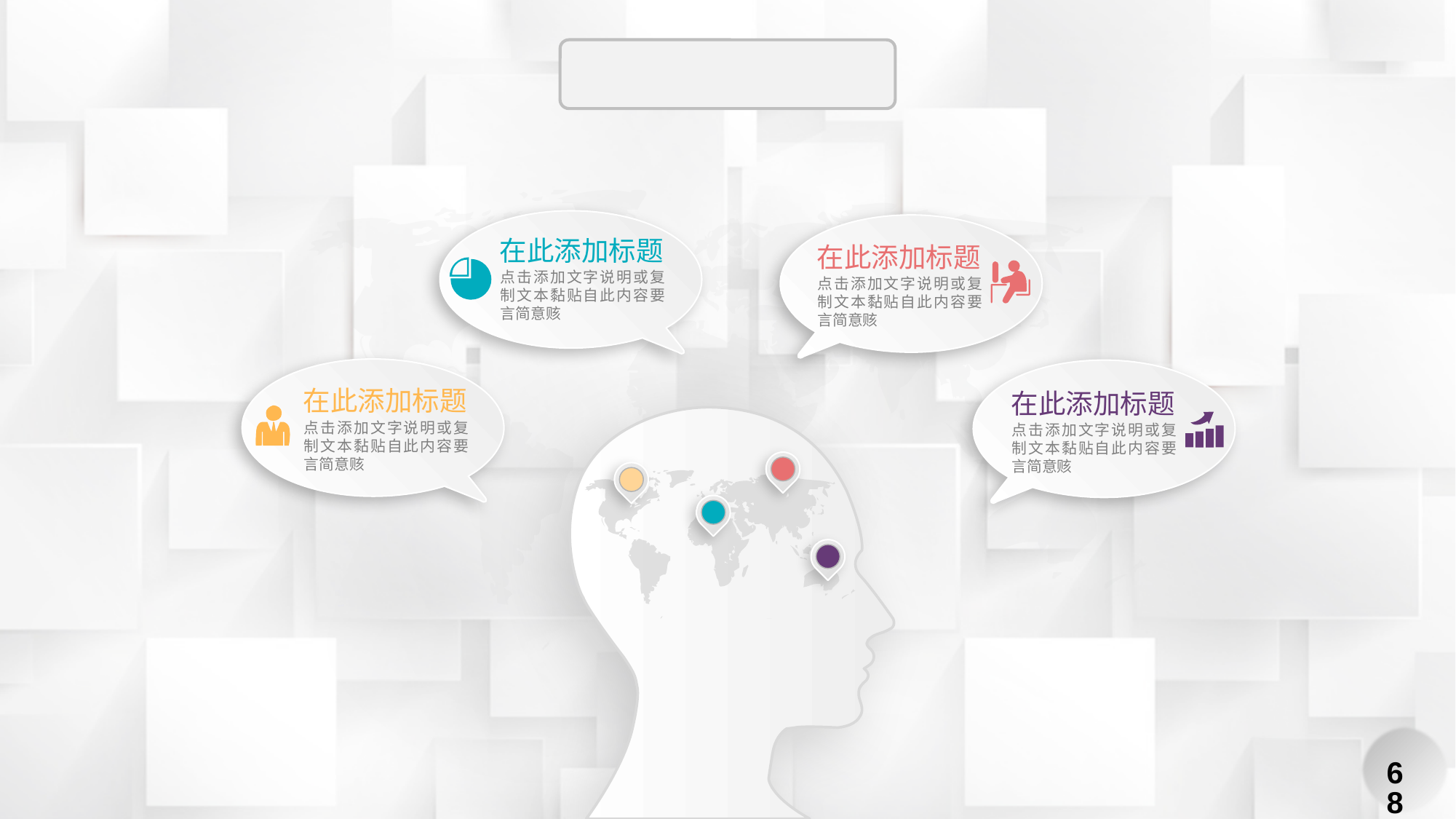

在此添加标题
点击添加文字说明或复制文本黏贴自此内容要言简意赅
在此添加标题
点击添加文字说明或复制文本黏贴自此内容要言简意赅

在此添加标题
点击添加文字说明或复制文本黏贴自此内容要言简意赅
在此添加标题
点击添加文字说明或复制文本黏贴自此内容要言简意赅

68